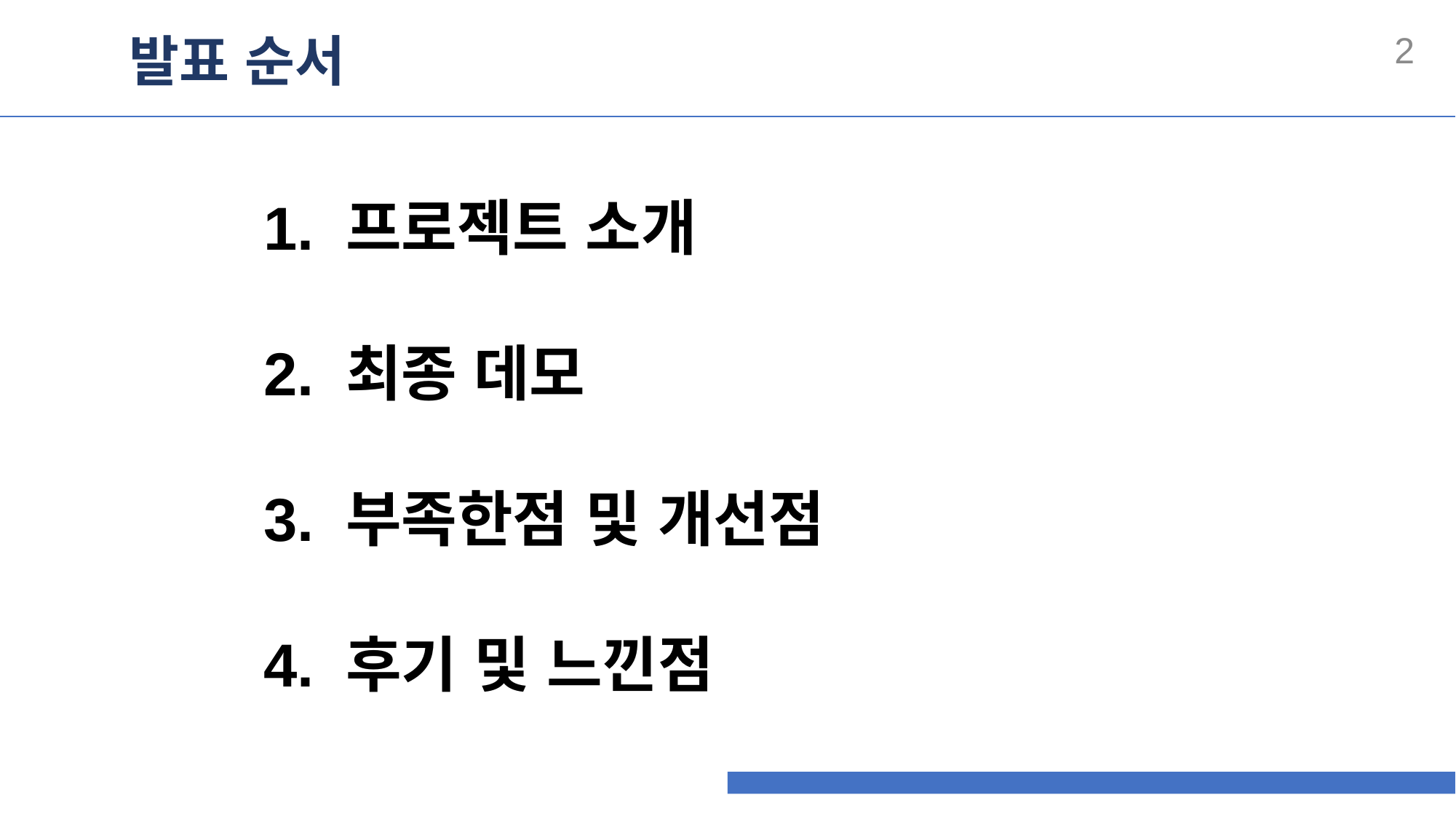

발표 순서
2
1. 프로젝트 소개

2. 최종 데모

3. 부족한점 및 개선점

4. 후기 및 느낀점